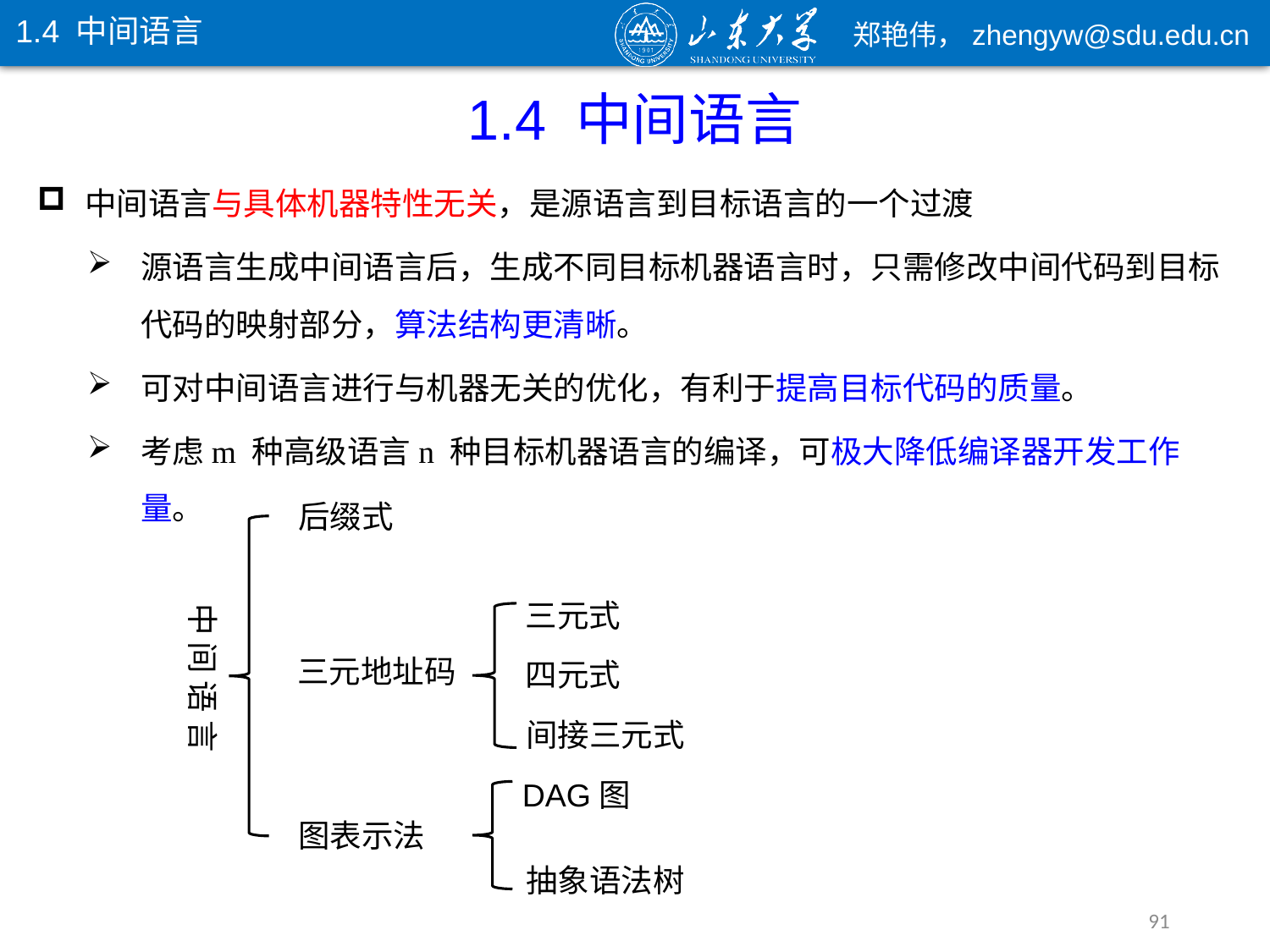

1.4 中间语言
1.4 中间语言
中间语言与具体机器特性无关，是源语言到目标语言的一个过渡
源语言生成中间语言后，生成不同目标机器语言时，只需修改中间代码到目标代码的映射部分，算法结构更清晰。
可对中间语言进行与机器无关的优化，有利于提高目标代码的质量。
考虑m 种高级语言n 种目标机器语言的编译，可极大降低编译器开发工作量。
后缀式

三元式
中 间 语 言

三元地址码
四元式
间接三元式
DAG图

图表示法
抽象语法树
91